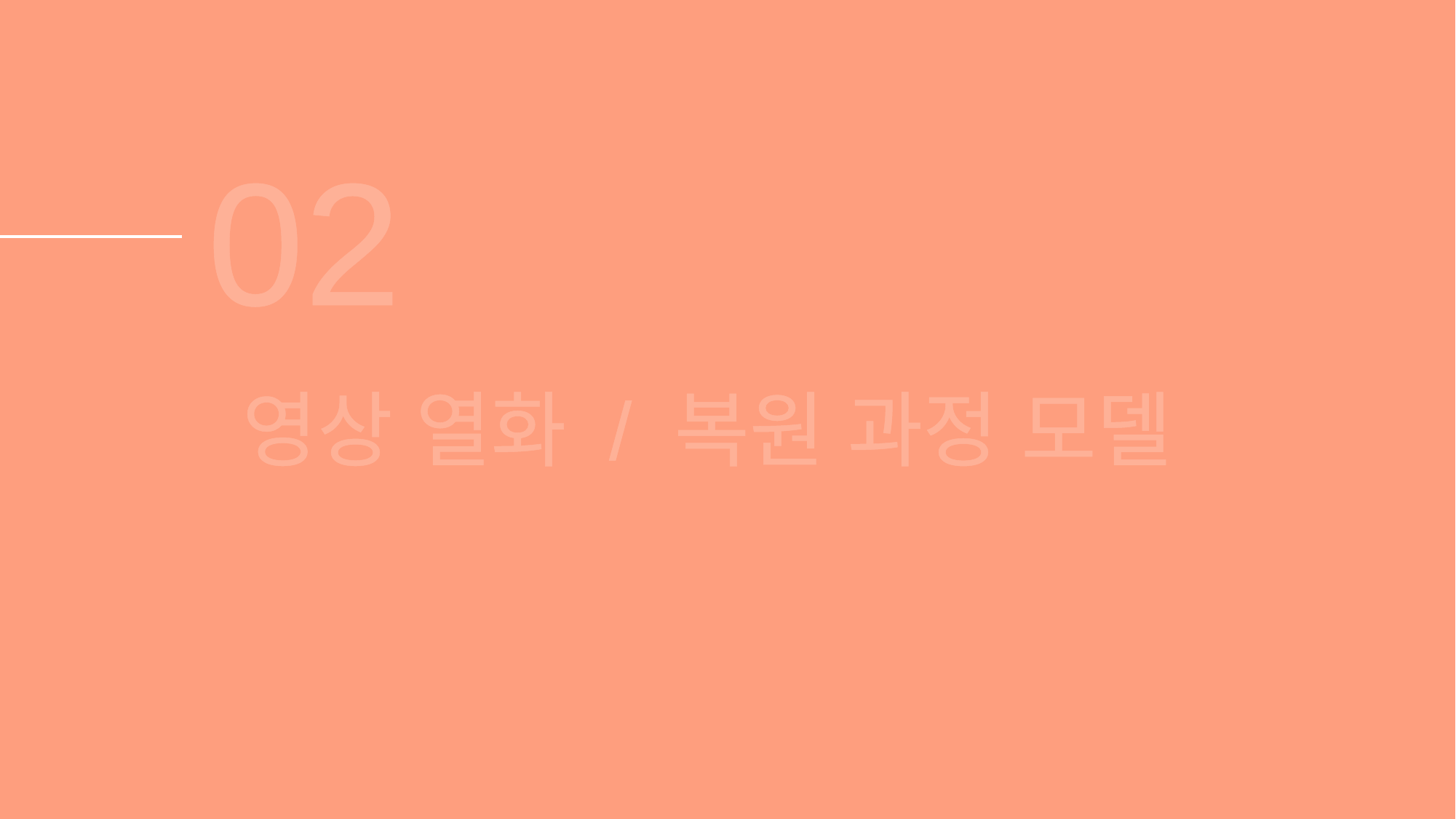

02
영상 열화 / 복원 과정 모델